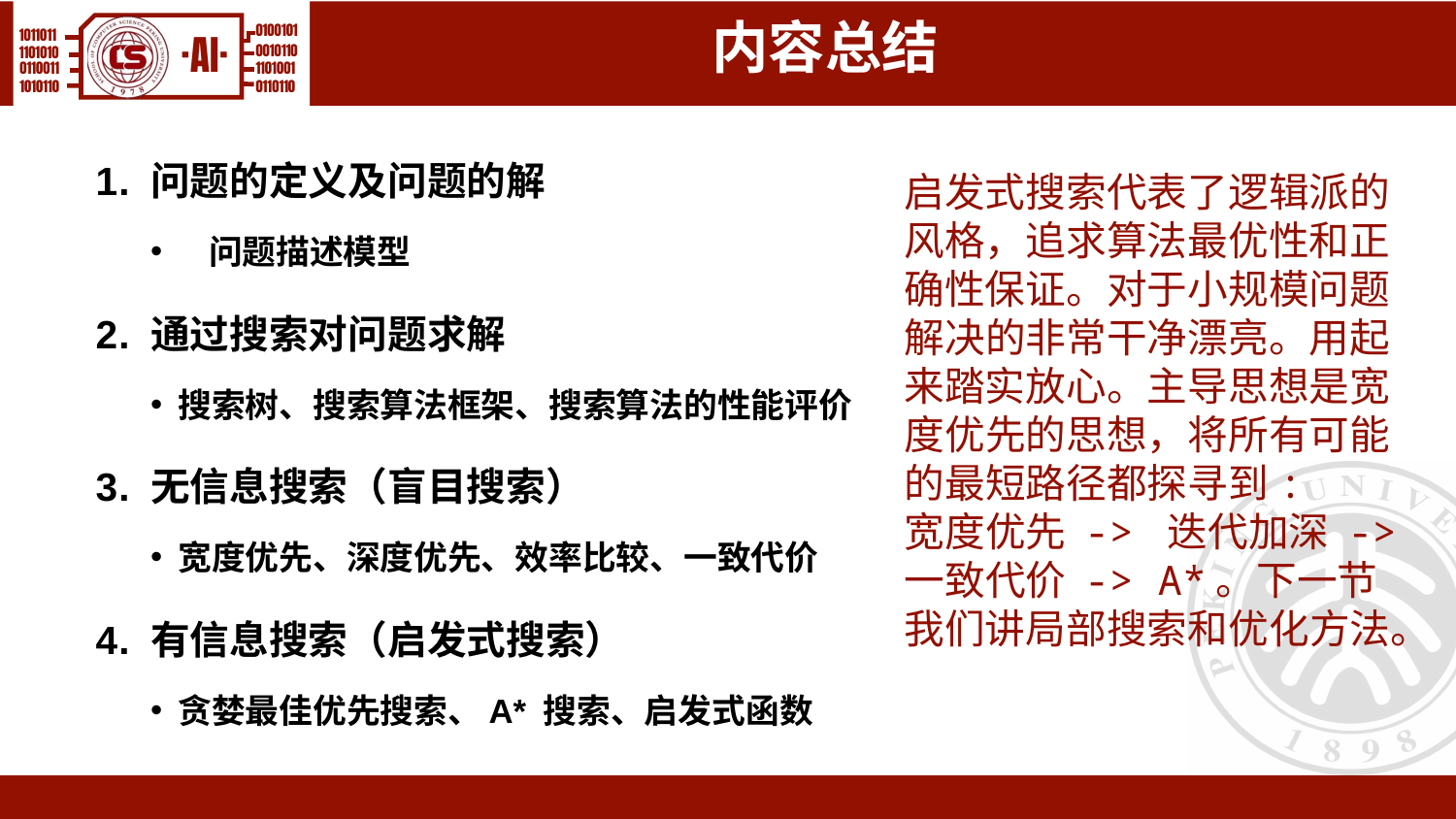

# 内容总结
问题的定义及问题的解
   问题描述模型
通过搜索对问题求解
搜索树、搜索算法框架、搜索算法的性能评价
无信息搜索（盲目搜索）
宽度优先、深度优先、效率比较、一致代价
有信息搜索（启发式搜索）
贪婪最佳优先搜索、A* 搜索、启发式函数

启发式搜索代表了逻辑派的风格，追求算法最优性和正确性保证。对于小规模问题解决的非常干净漂亮。用起来踏实放心。主导思想是宽度优先的思想，将所有可能的最短路径都探寻到:
宽度优先 -> 迭代加深 -> 一致代价 -> A*。下一节我们讲局部搜索和优化方法。